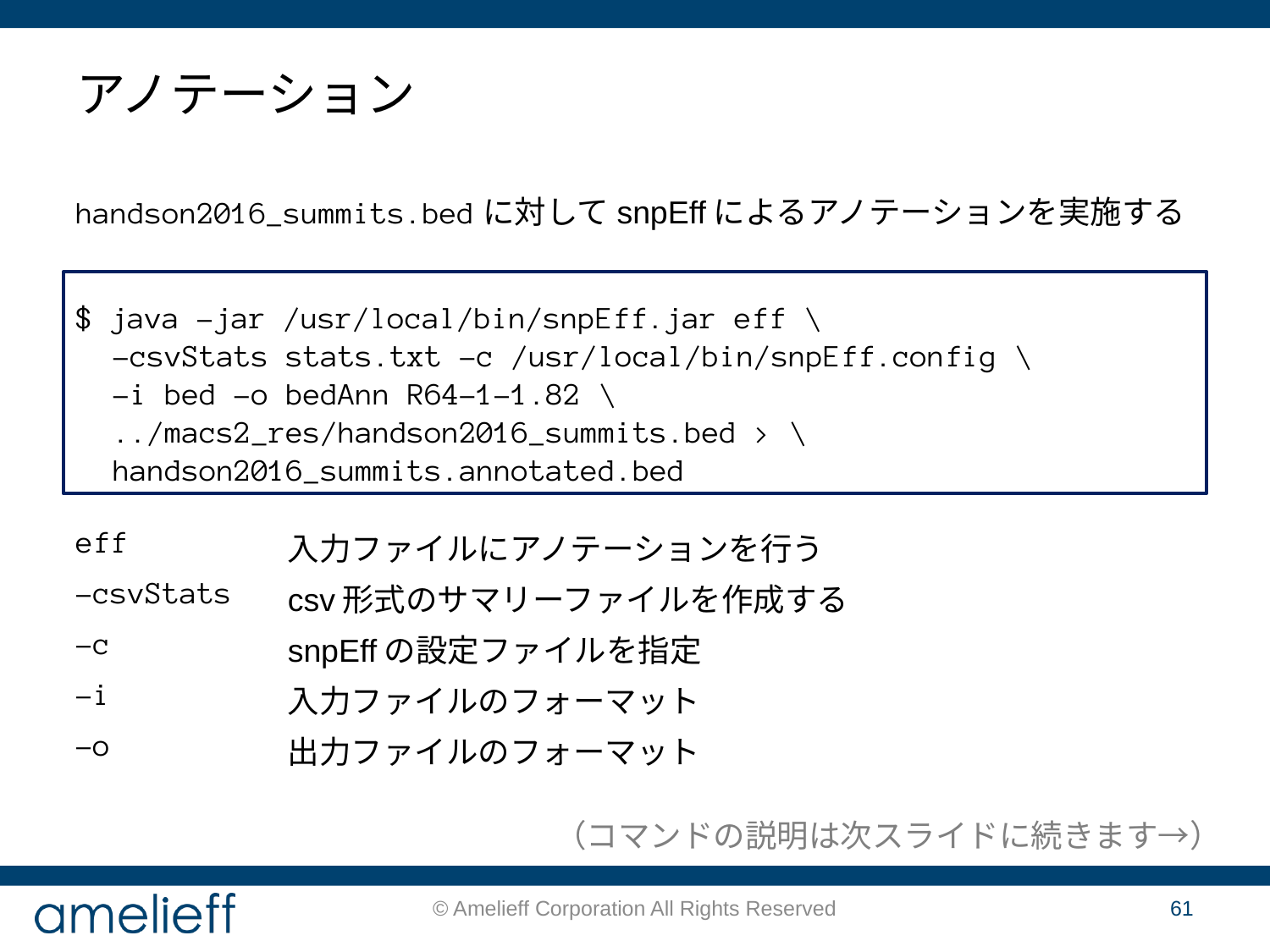

# アノテーション
handson2016_summits.bedに対してsnpEffによるアノテーションを実施する
$ java -jar /usr/local/bin/snpEff.jar eff \
-csvStats stats.txt -c /usr/local/bin/snpEff.config \
-i bed -o bedAnn R64-1-1.82 \
../macs2_res/handson2016_summits.bed > \
handson2016_summits.annotated.bed
| eff | 入力ファイルにアノテーションを行う |
| --- | --- |
| -csvStats | csv形式のサマリーファイルを作成する |
| -c | snpEffの設定ファイルを指定 |
| -i | 入力ファイルのフォーマット |
| -o | 出力ファイルのフォーマット |
（コマンドの説明は次スライドに続きます→）
© Amelieff Corporation All Rights Reserved
61